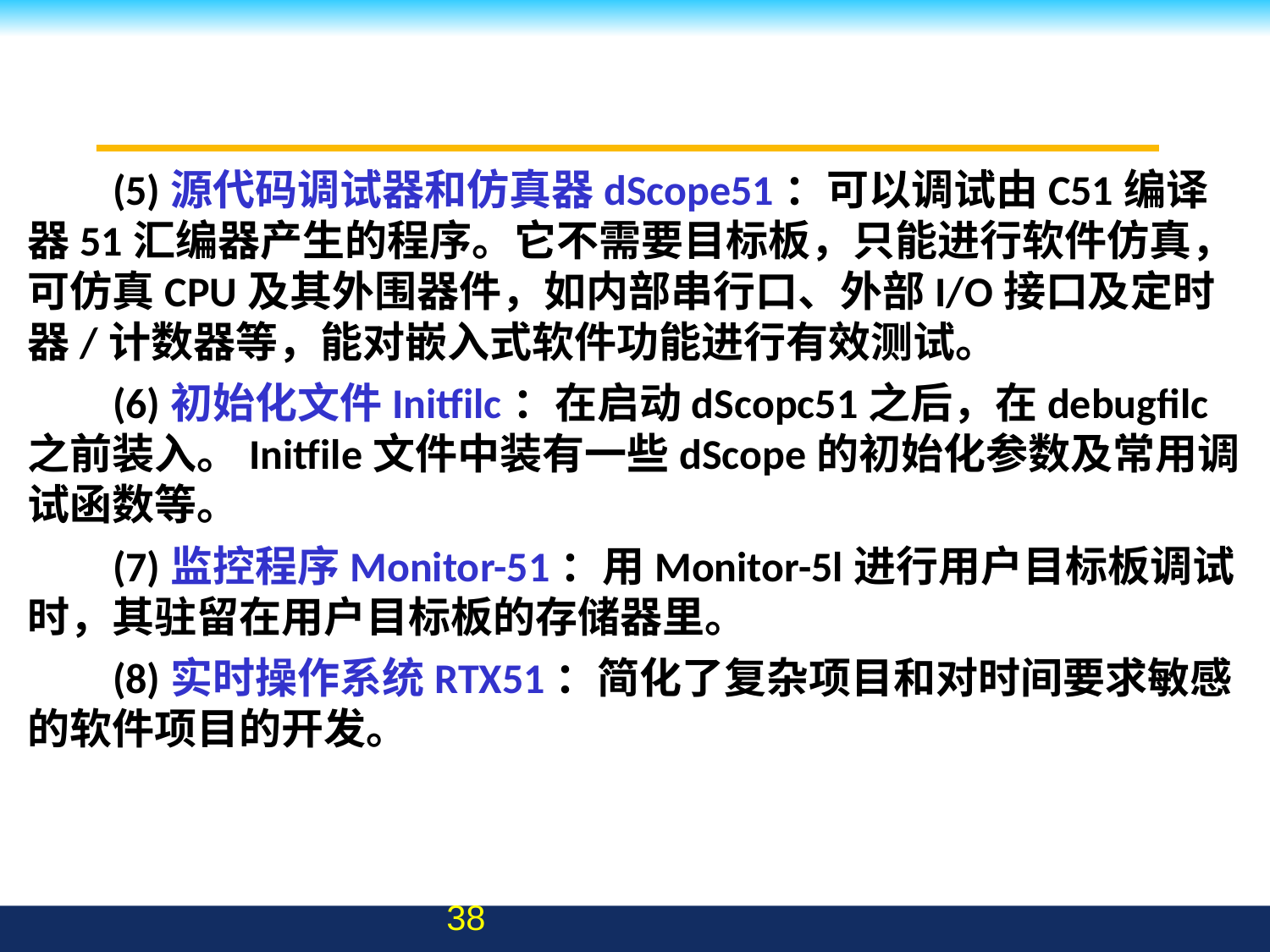

(5)源代码调试器和仿真器dScope51：可以调试由C51编译器51汇编器产生的程序。它不需要目标板，只能进行软件仿真，可仿真CPU及其外围器件，如内部串行口、外部I/O接口及定时器/计数器等，能对嵌入式软件功能进行有效测试。
(6)初始化文件Initfilc：在启动dScopc51之后，在debugfilc之前装入。Initfile文件中装有一些dScope的初始化参数及常用调试函数等。
(7)监控程序Monitor-51：用Monitor-5l进行用户目标板调试时，其驻留在用户目标板的存储器里。
(8)实时操作系统RTX51：简化了复杂项目和对时间要求敏感的软件项目的开发。

38